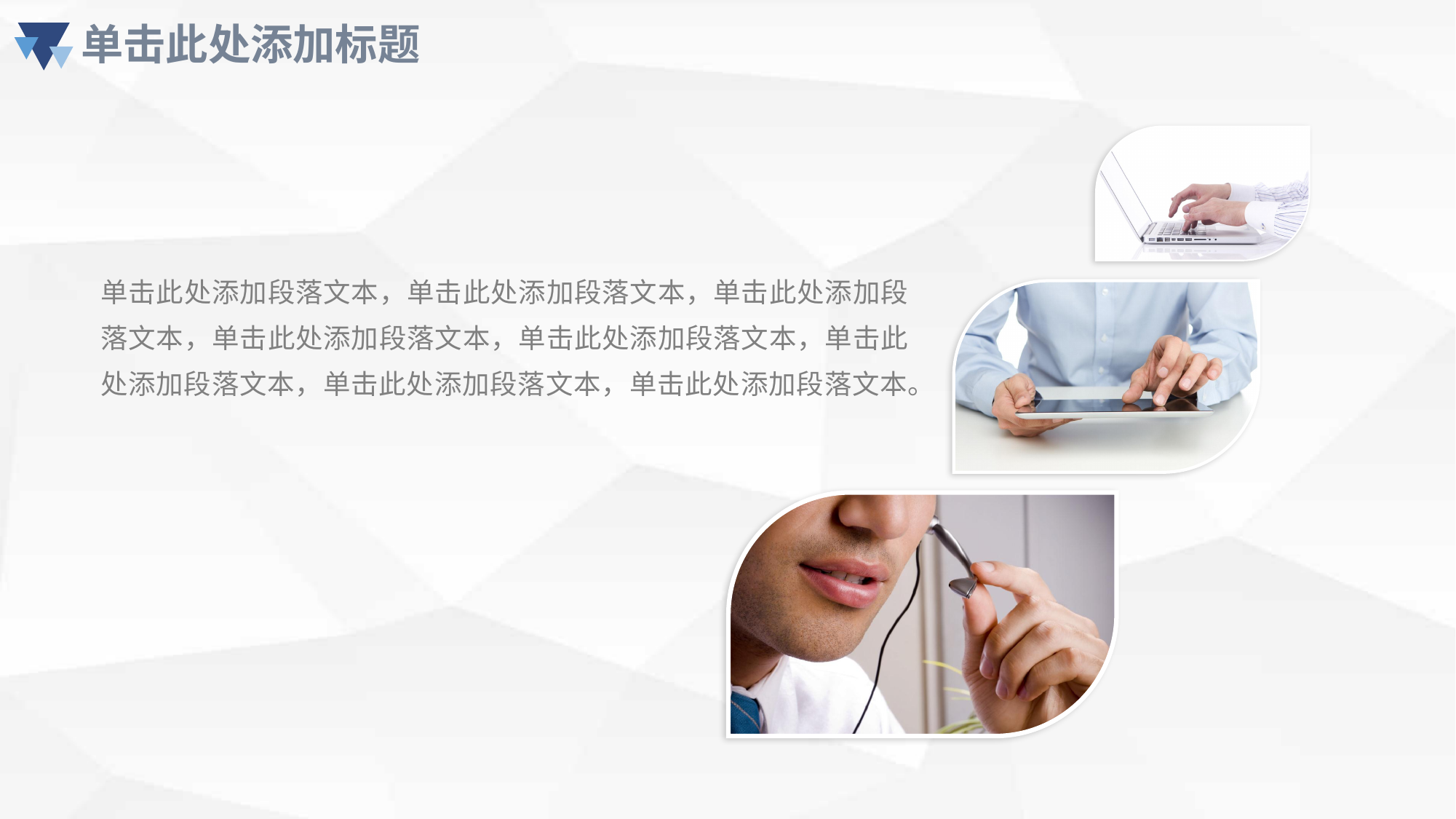

单击此处添加段落文本，单击此处添加段落文本，单击此处添加段落文本，单击此处添加段落文本，单击此处添加段落文本，单击此处添加段落文本，单击此处添加段落文本，单击此处添加段落文本。